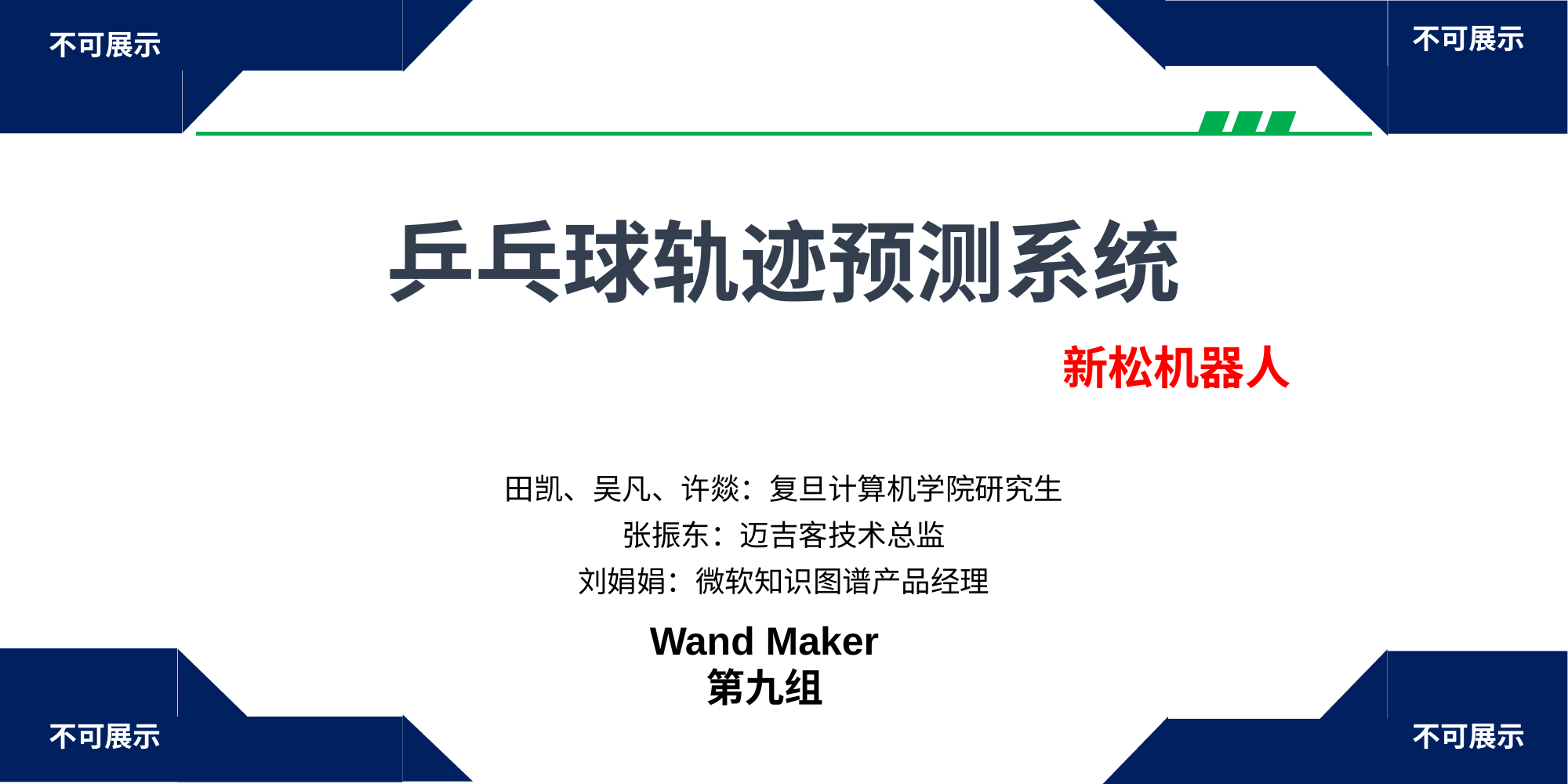

# 乒乓球轨迹预测系统
新松机器人
田凯、吴凡、许燚：复旦计算机学院研究生
张振东：迈吉客技术总监
刘娟娟：微软知识图谱产品经理
Wand Maker
第九组